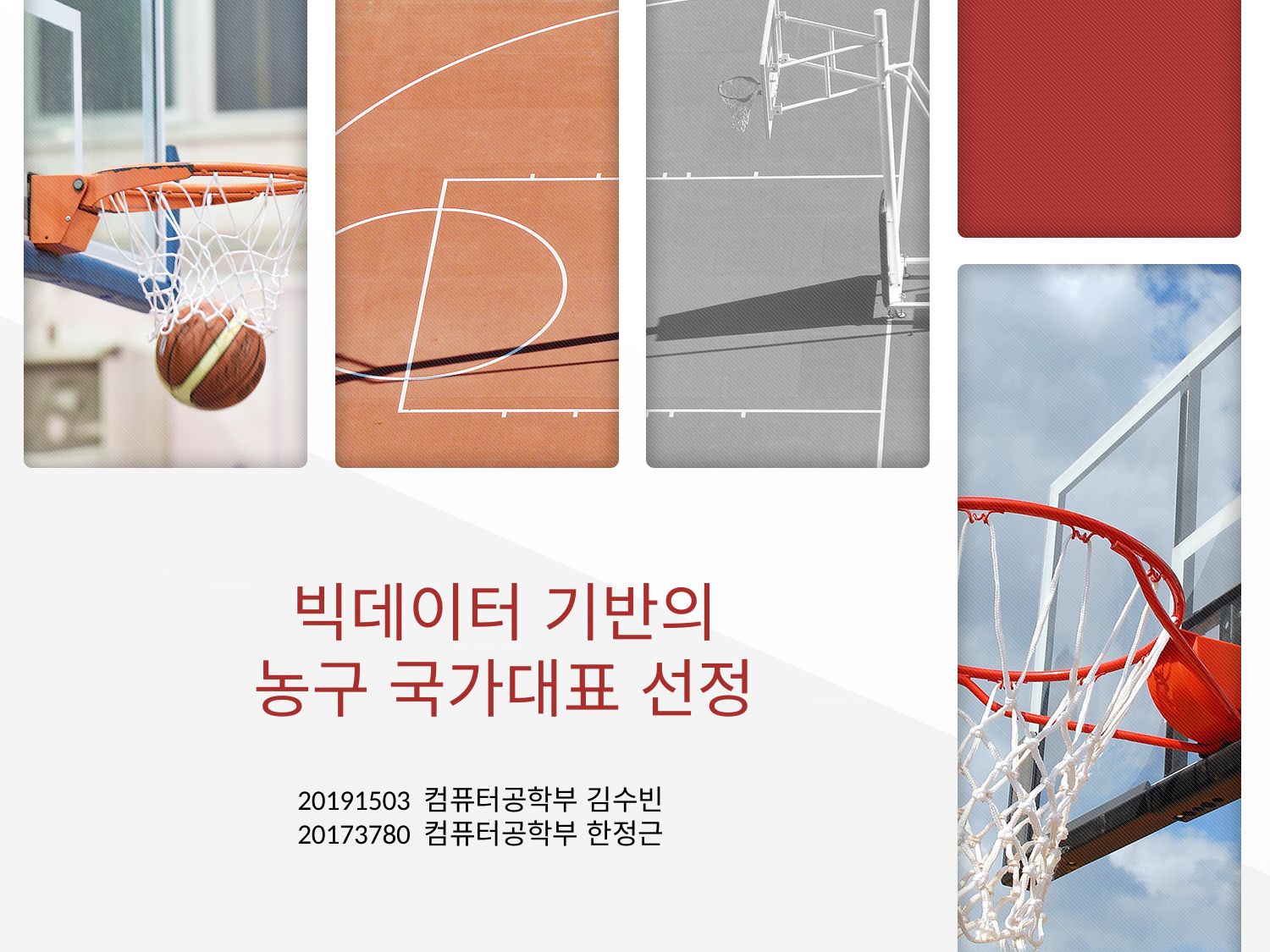

# 빅데이터 기반의 농구 국가대표 선정
20191503 컴퓨터공학부 김수빈
20173780 컴퓨터공학부 한정근